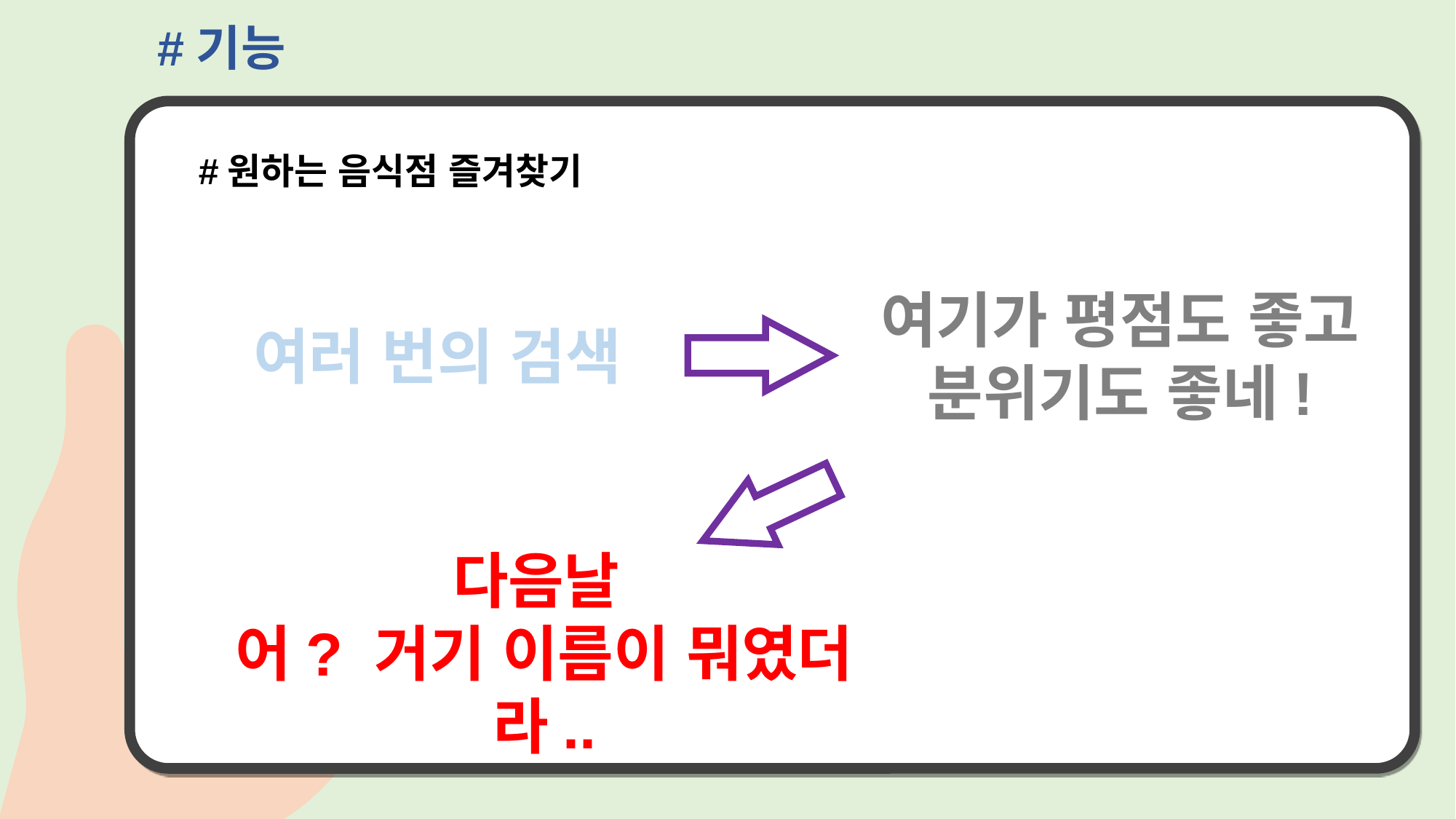

#기능

#원하는 음식점 즐겨찾기
여기가 평점도 좋고 분위기도 좋네!
여러 번의 검색

다음날
어? 거기 이름이 뭐였더라..